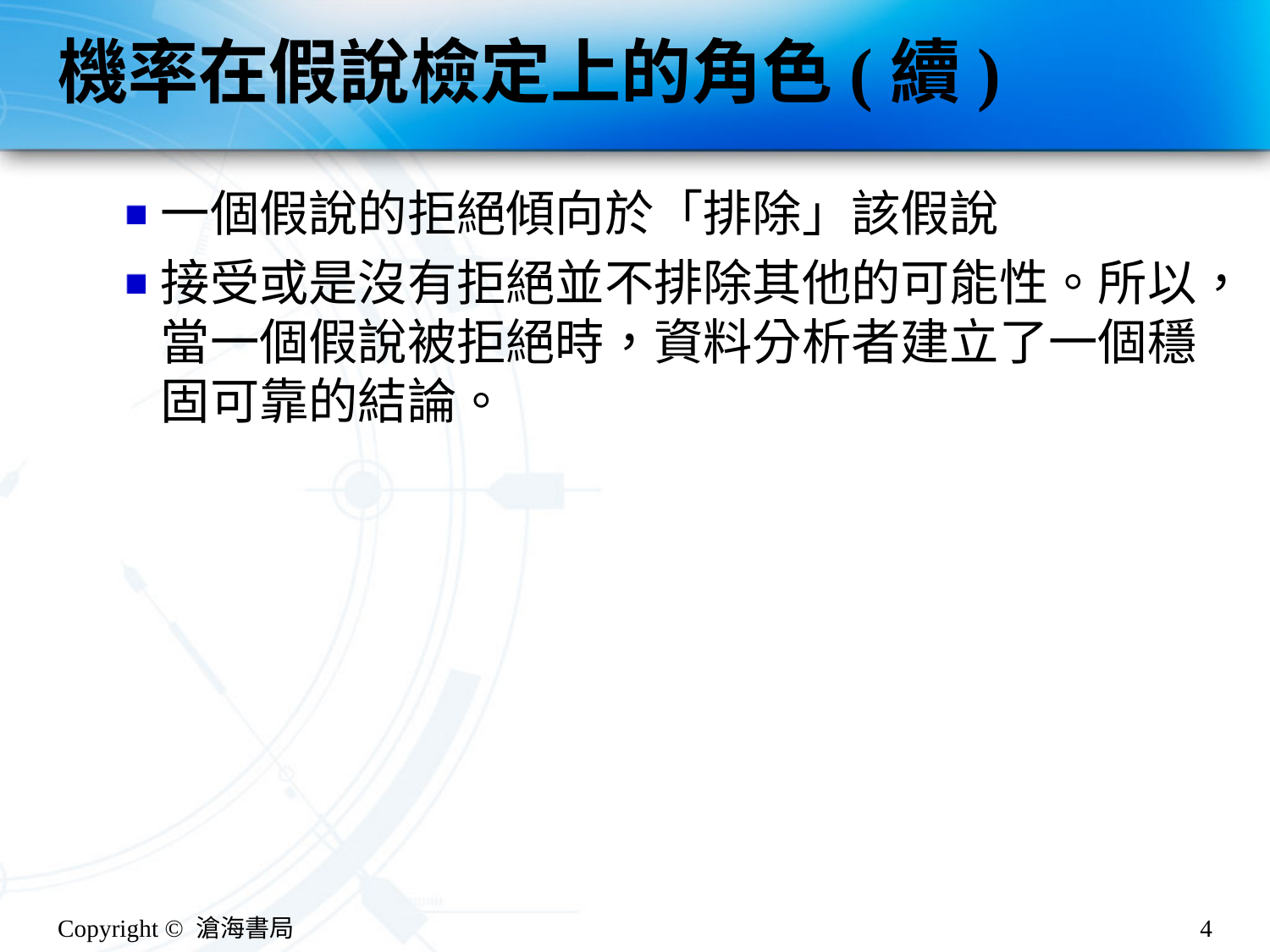

# 機率在假說檢定上的角色(續)
一個假說的拒絕傾向於「排除」該假說
接受或是沒有拒絕並不排除其他的可能性。所以，當一個假說被拒絕時，資料分析者建立了一個穩固可靠的結論。
Copyright © 滄海書局
4